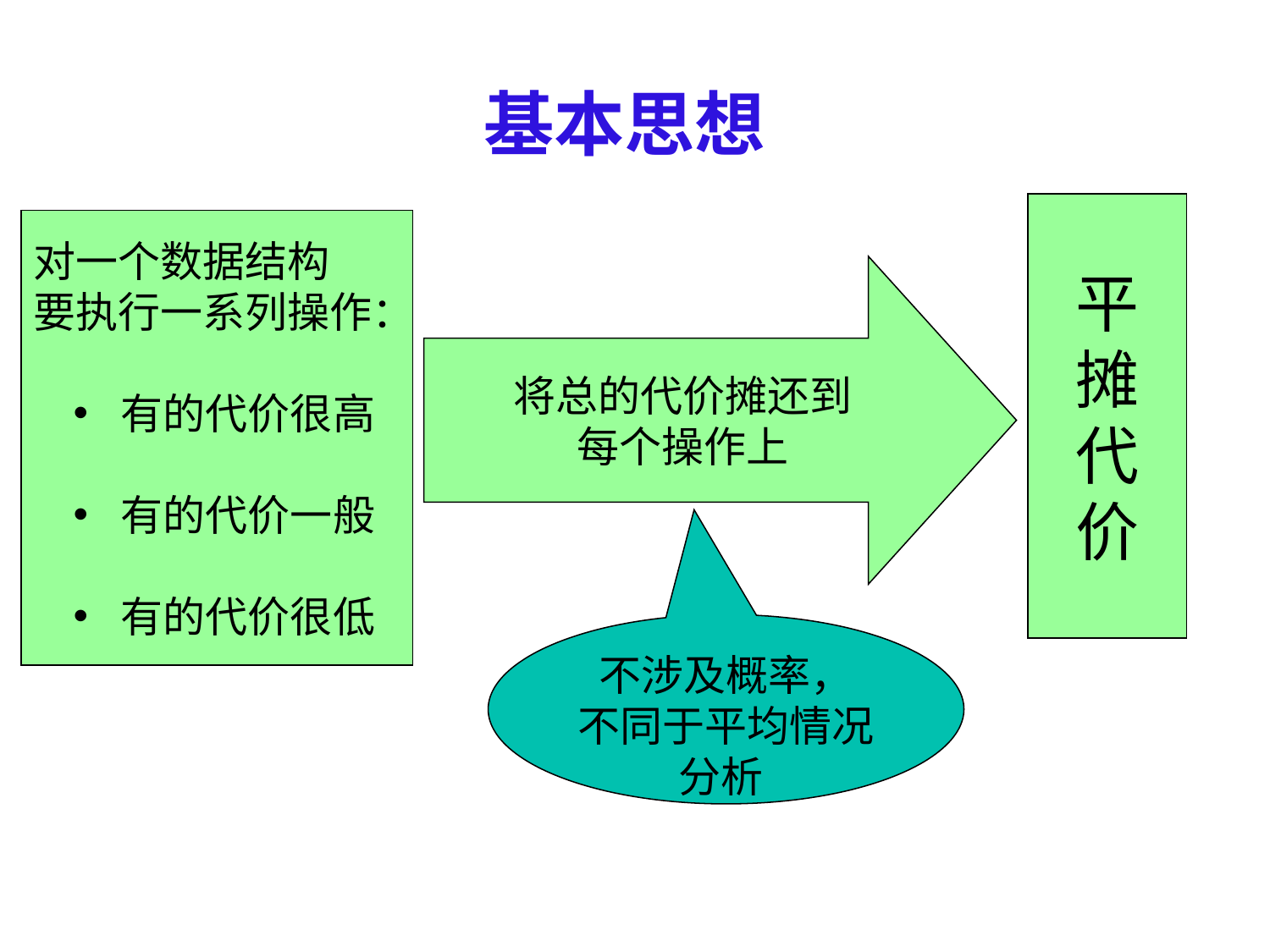

# 基本思想
平
摊
代
价
对一个数据结构
要执行一系列操作：

有的代价很高

有的代价一般

有的代价很低
将总的代价摊还到
每个操作上
不涉及概率，
不同于平均情况分析